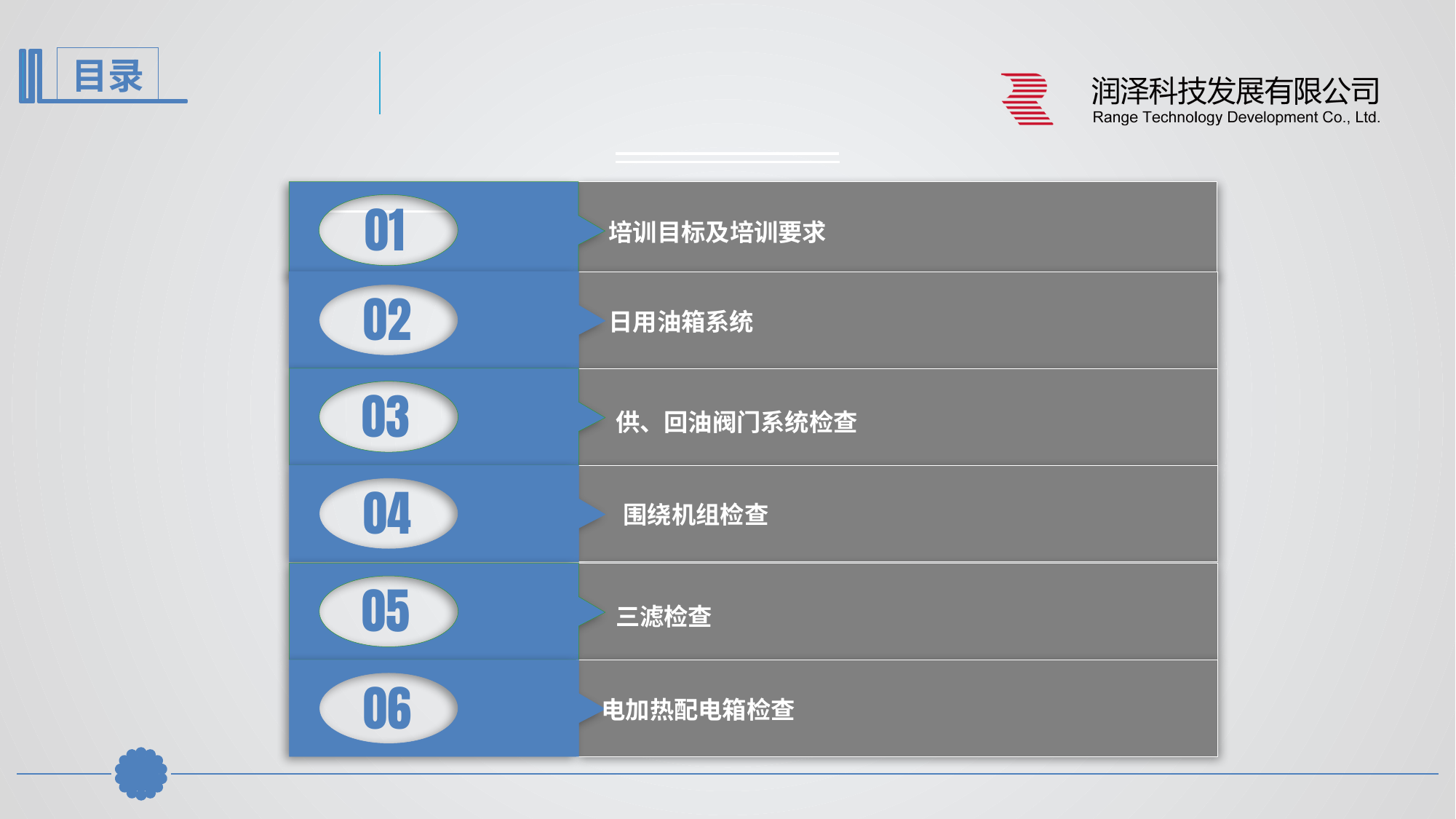

01
培训目标及培训要求

02
日用油箱系统

03
供、回油阀门系统检查

04
围绕机组检查

05
三滤检查

06
电加热配电箱检查
2